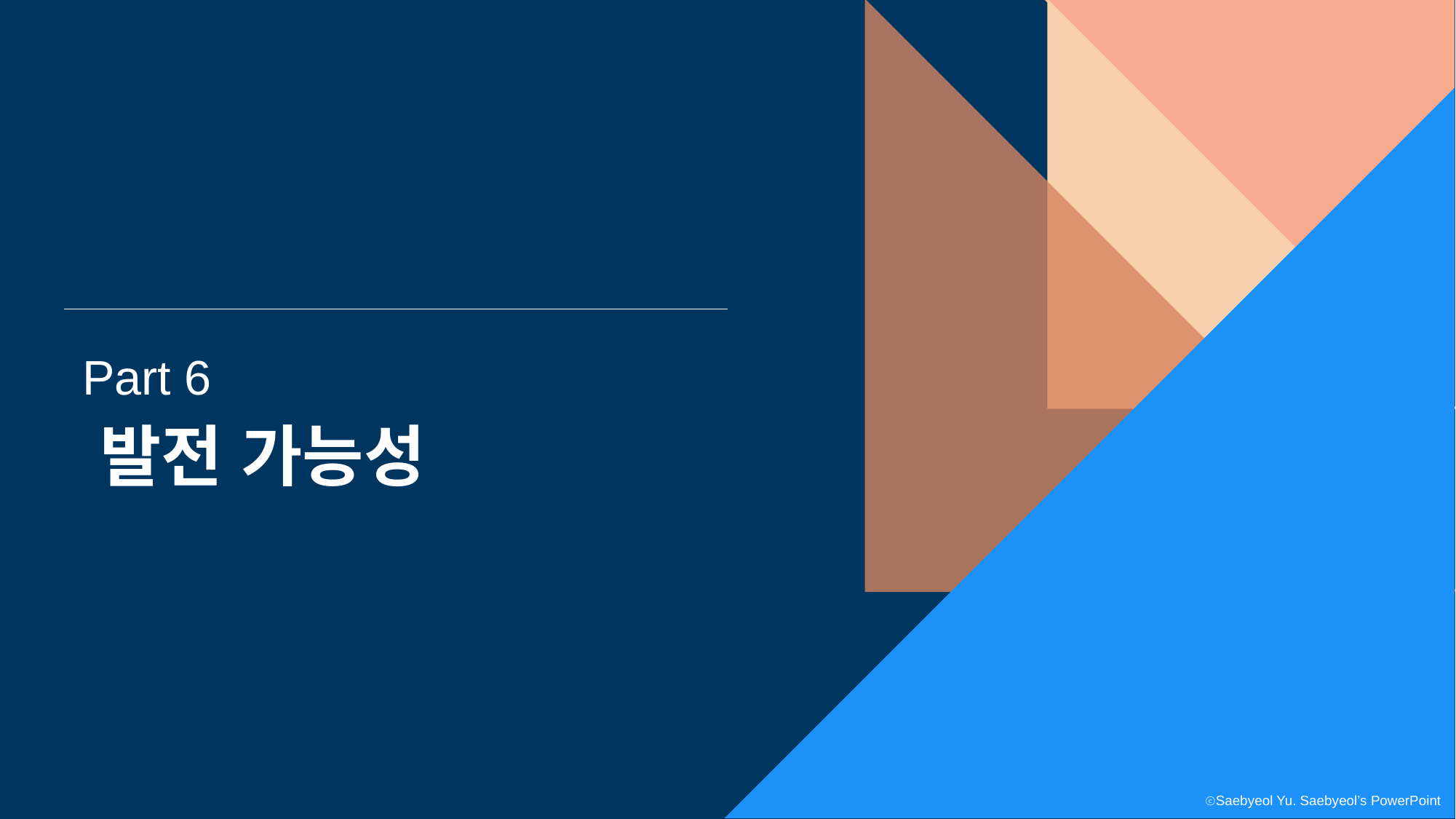

Part 6
발전 가능성
ⓒSaebyeol Yu. Saebyeol’s PowerPoint